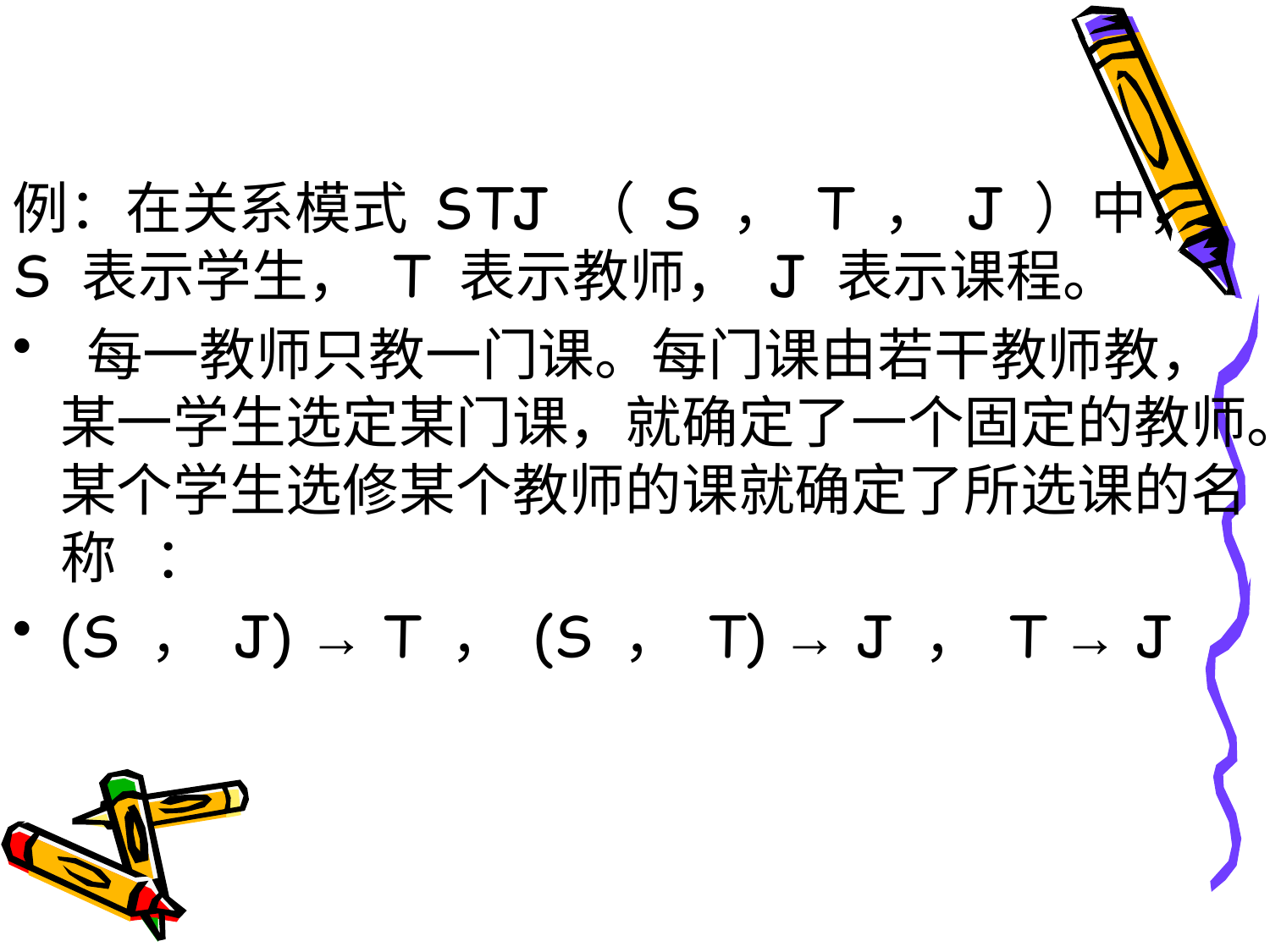

#
例：在关系模式 STJ （ S ， T ， J ）中， S 表示学生， T 表示教师， J 表示课程。
 每一教师只教一门课。每门课由若干教师教，某一学生选定某门课，就确定了一个固定的教师。某个学生选修某个教师的课就确定了所选课的名称   ：
(S ， J) → T ， (S ， T) → J ， T → J